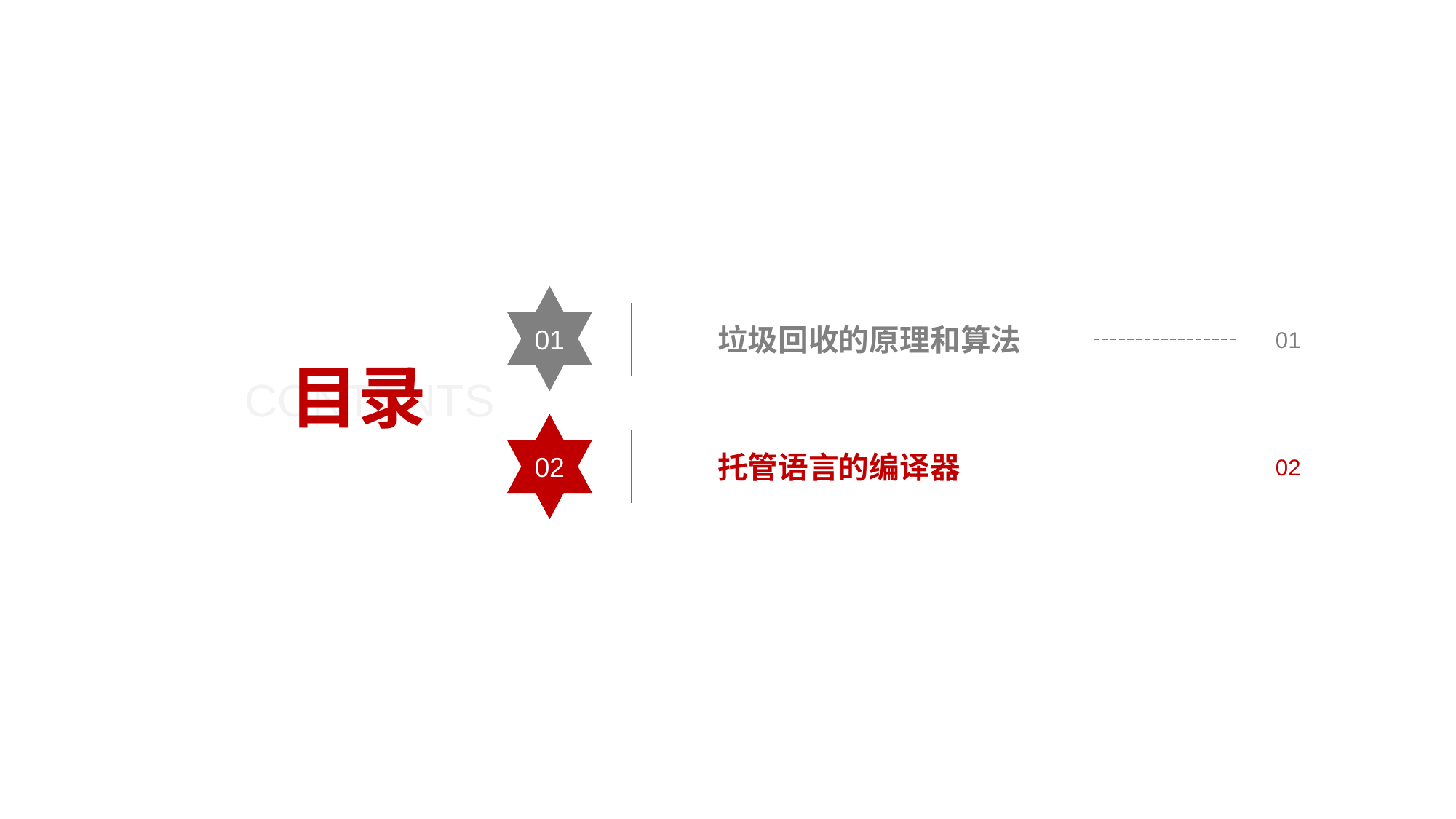

01

垃圾回收的原理和算法
01
目录
CONTENTS
02
托管语言的编译器
02